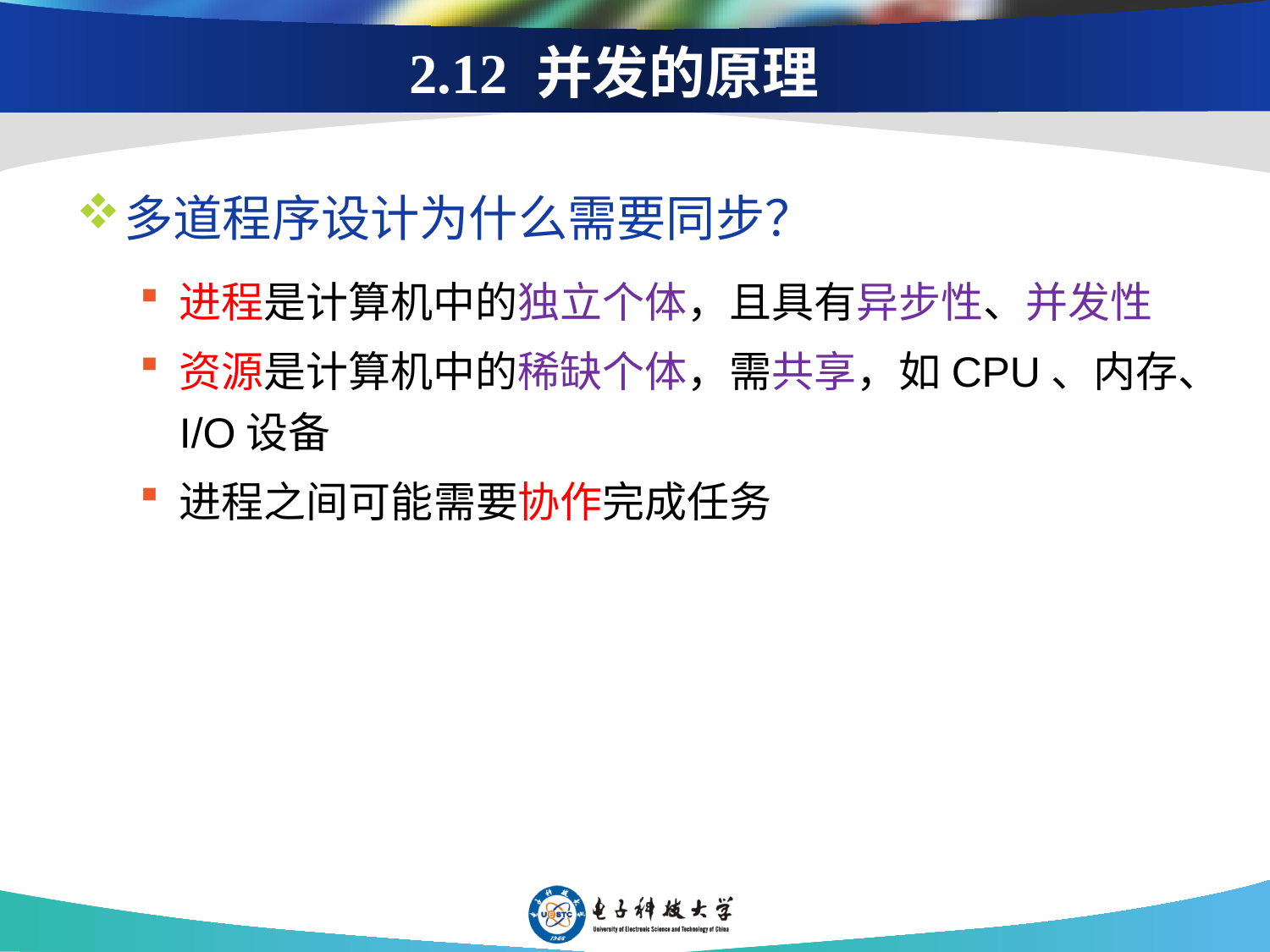

# 2.12 并发的原理
多道程序设计为什么需要同步？
进程是计算机中的独立个体，且具有异步性、并发性
资源是计算机中的稀缺个体，需共享，如CPU、内存、I/O设备
进程之间可能需要协作完成任务